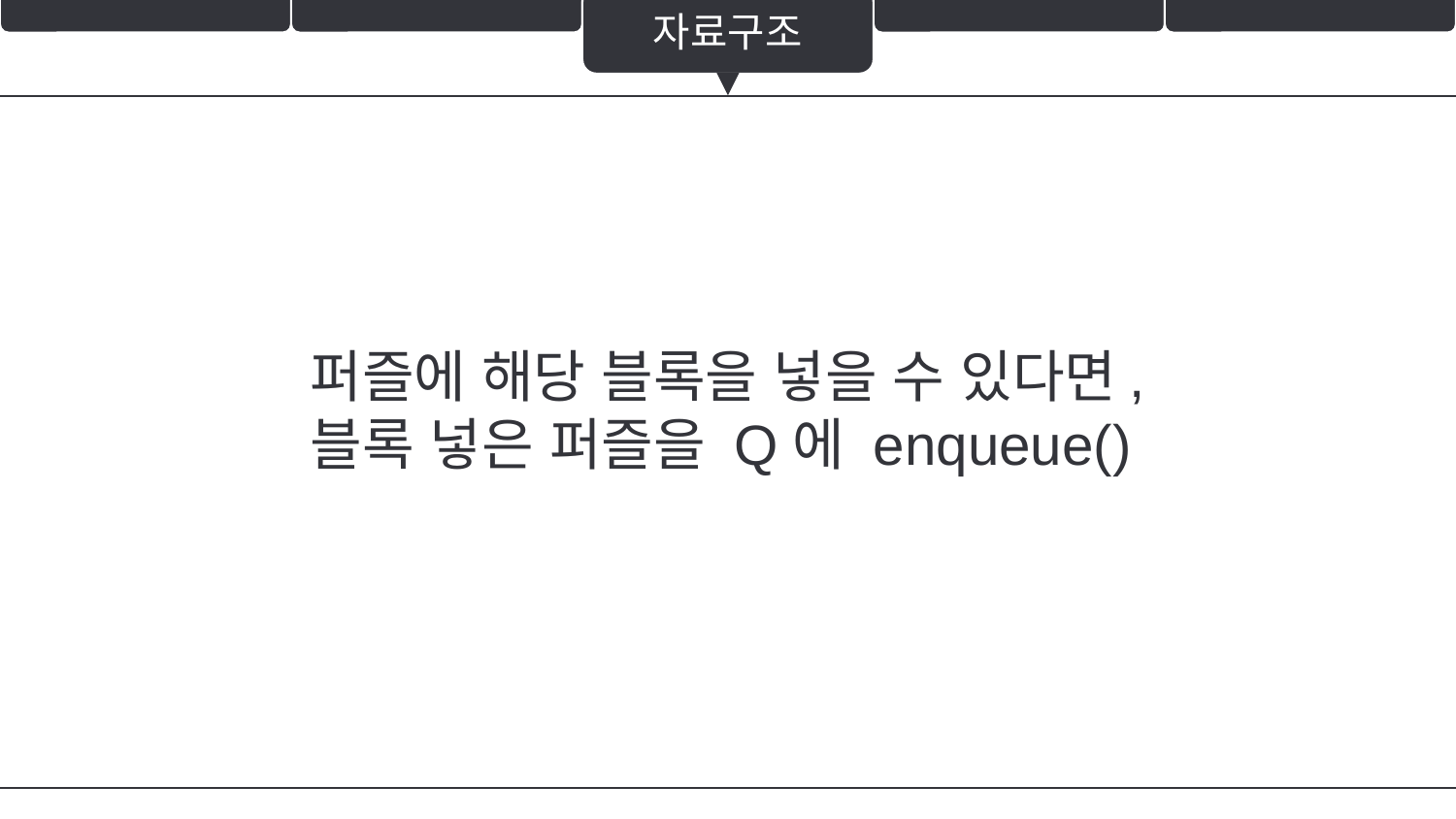

자료구조
퍼즐에 해당 블록을 넣을 수 있다면,
블록 넣은 퍼즐을 Q에 enqueue()